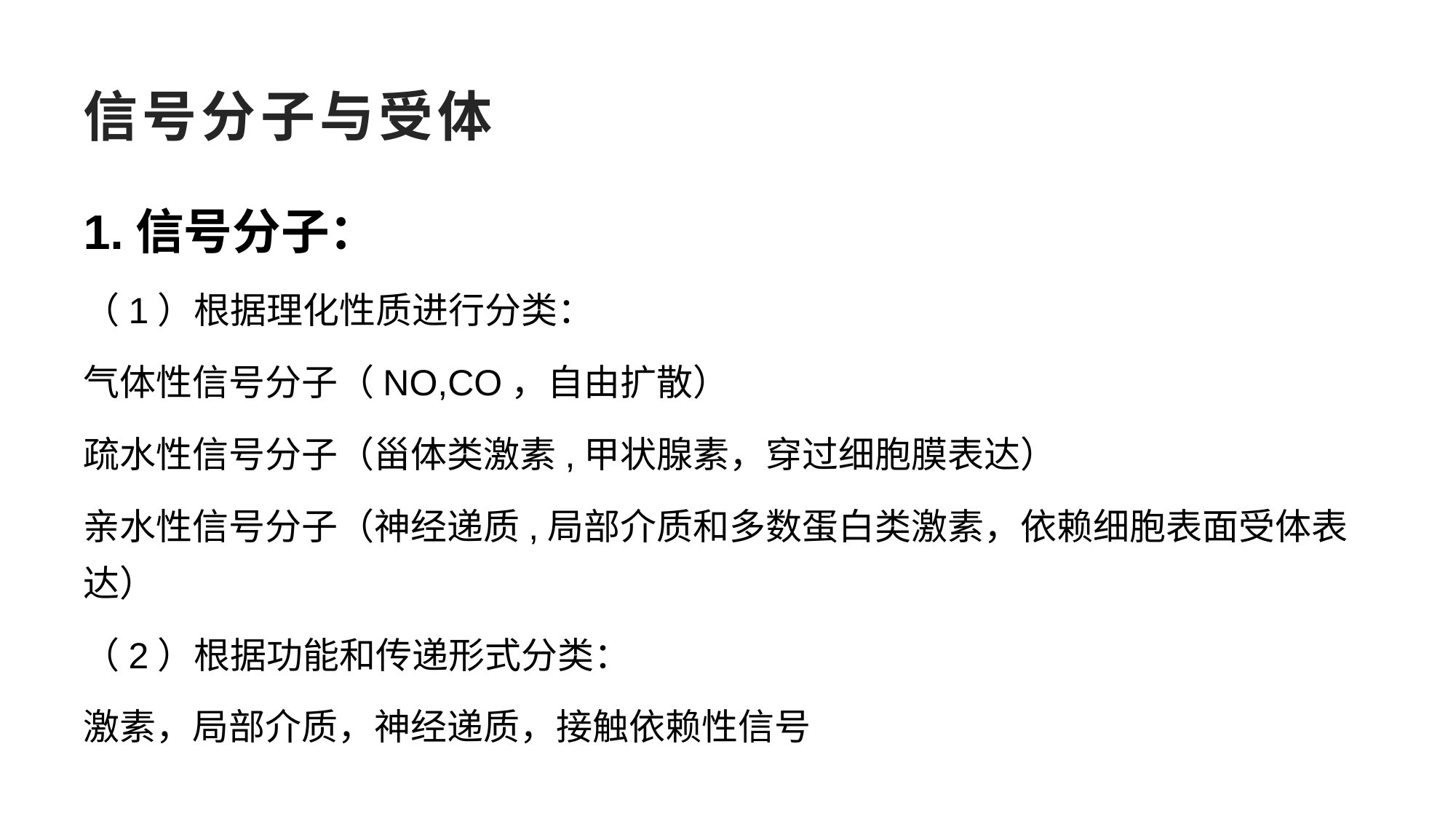

# 信号分子与受体
1.信号分子：
（1）根据理化性质进行分类：
气体性信号分子（NO,CO，自由扩散）
疏水性信号分子（甾体类激素,甲状腺素，穿过细胞膜表达）
亲水性信号分子（神经递质,局部介质和多数蛋白类激素，依赖细胞表面受体表达）
（2）根据功能和传递形式分类：
激素，局部介质，神经递质，接触依赖性信号